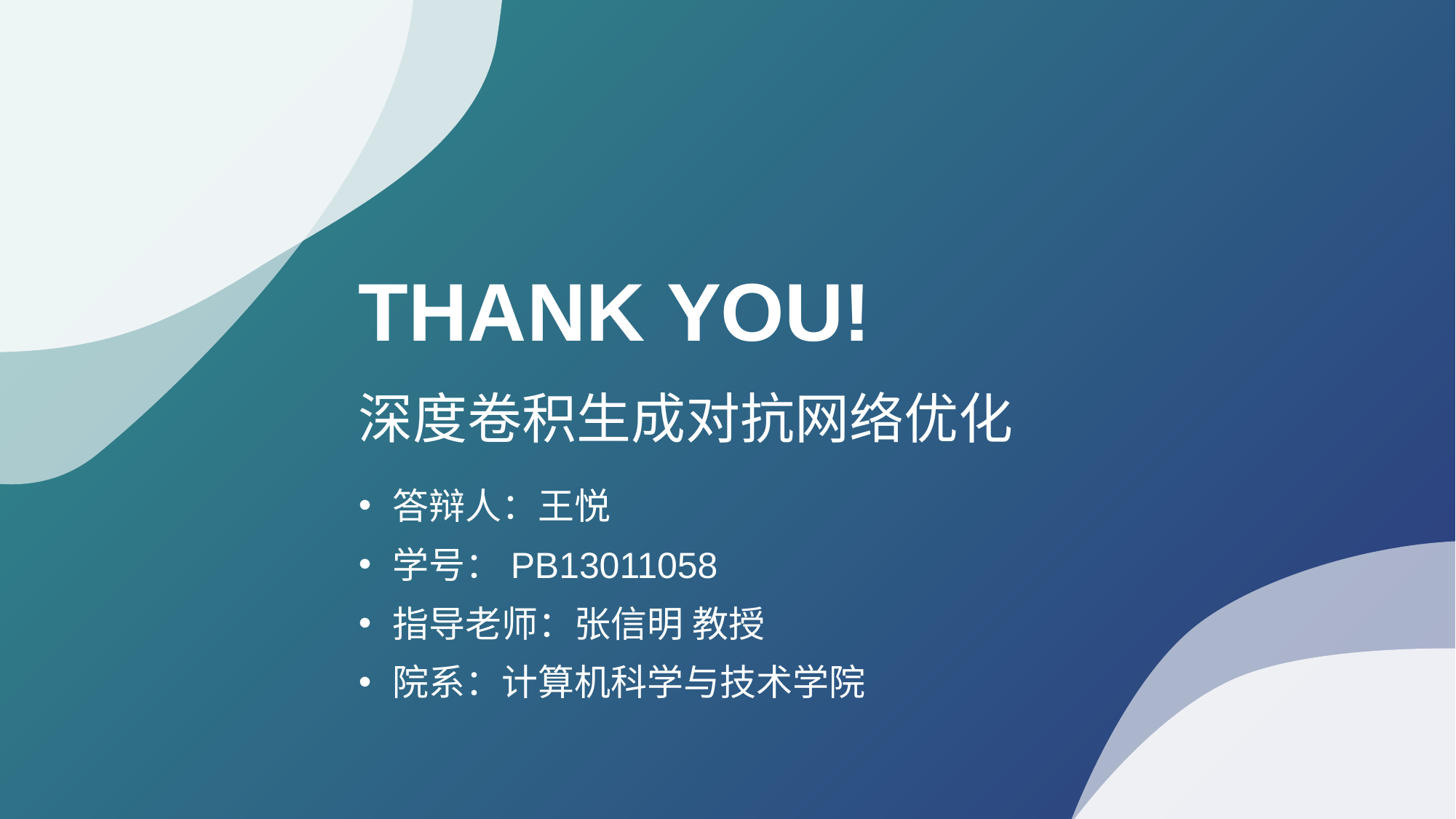

THANK YOU!
深度卷积生成对抗网络优化
答辩人：王悦
学号：PB13011058
指导老师：张信明 教授
院系：计算机科学与技术学院